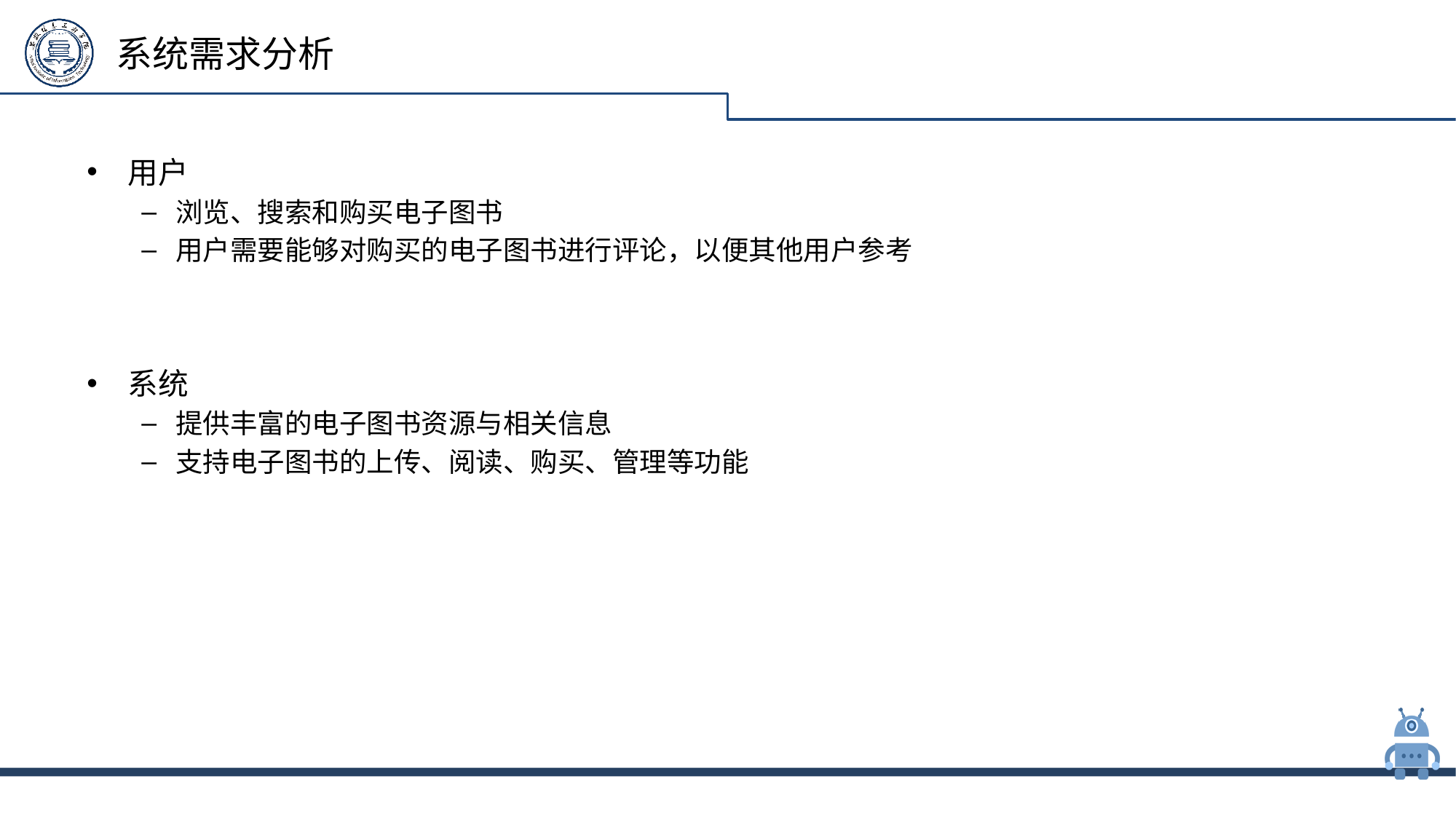

# 系统需求分析
用户
浏览、搜索和购买电子图书
用户需要能够对购买的电子图书进行评论，以便其他用户参考

系统
提供丰富的电子图书资源与相关信息
支持电子图书的上传、阅读、购买、管理等功能